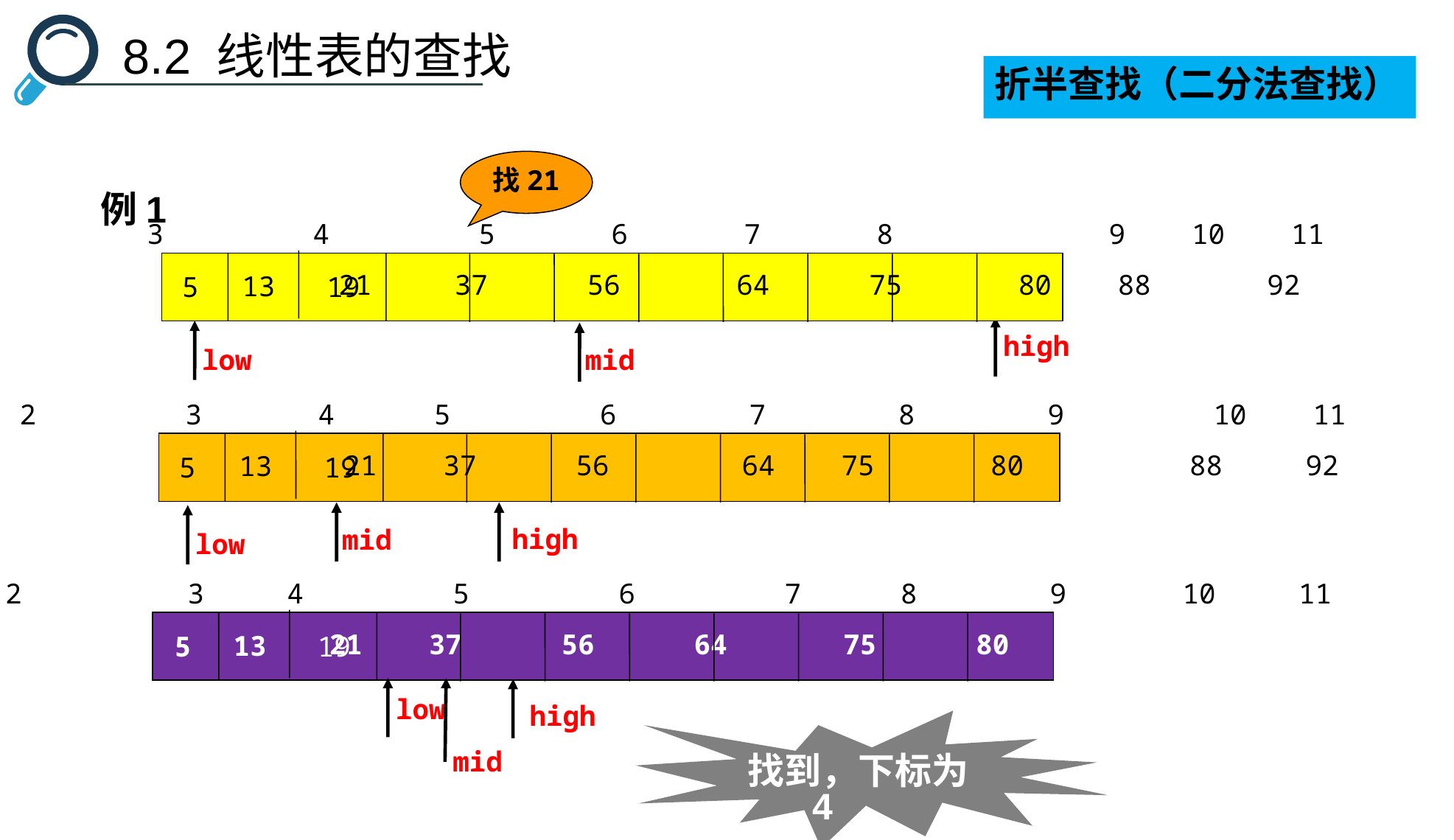

8.2 线性表的查找
折半查找（二分法查找）
找21
例1
1      2         3         4         5       6       7       8             9    10    11

                         21     37      56       64      75       80    88       92

13
5
19

high

low

mid
1         2         3       4      5         6        7        8        9         10    11

                            21    37      56        64    75       80          88     92

13
5
19

high

low

mid
1        2          3     4         5         6         7      8        9       10     11

                         21    37      56      64       75      80      88       92

13
5
19

low

high

mid
找到，下标为4